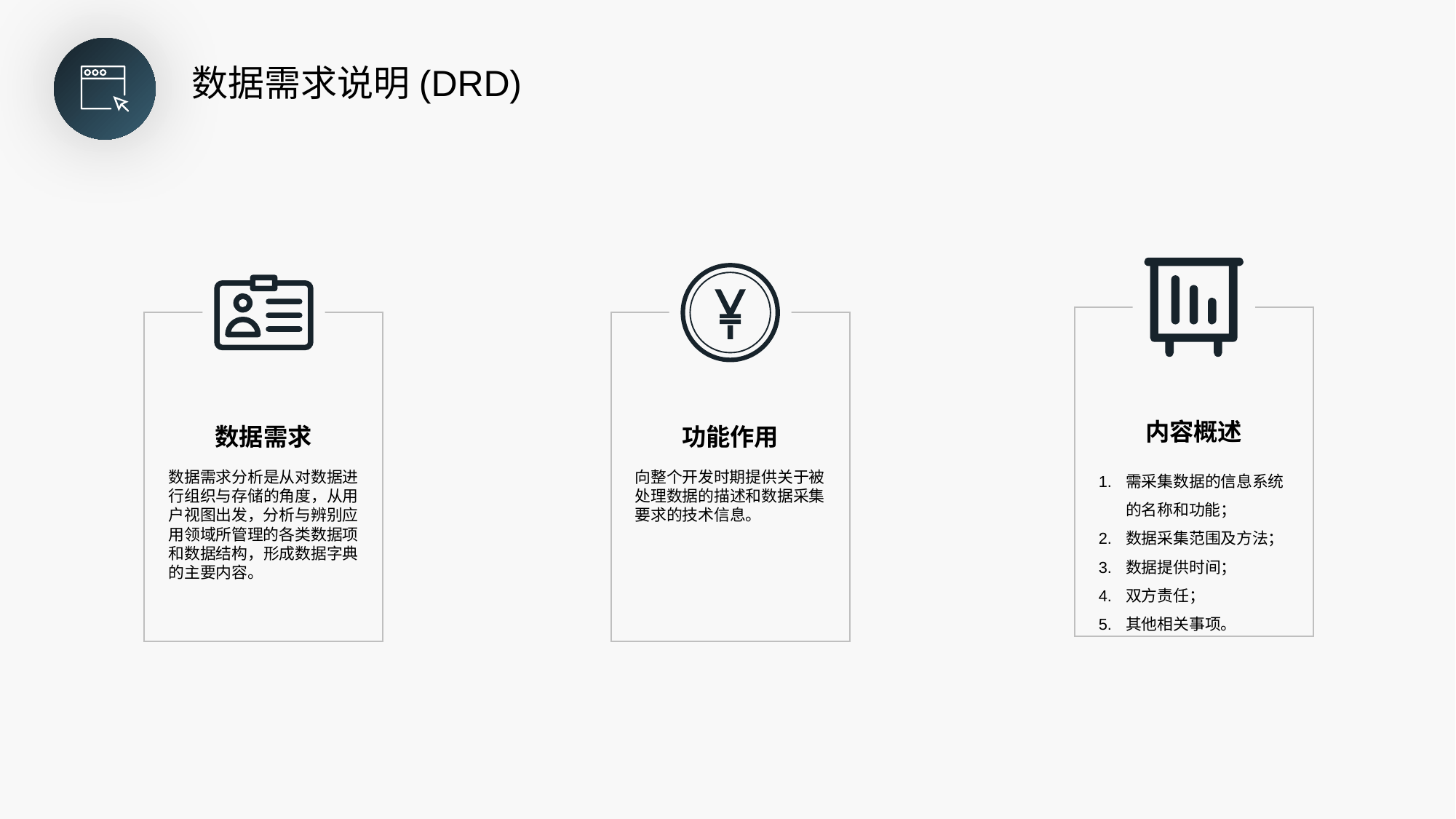

数据需求说明(DRD)

内容概述
需采集数据的信息系统的名称和功能；
数据采集范围及方法；
数据提供时间；
双方责任；
其他相关事项。

数据需求
数据需求分析是从对数据进行组织与存储的角度，从用户视图出发，分析与辨别应用领域所管理的各类数据项和数据结构，形成数据字典的主要内容。

功能作用
向整个开发时期提供关于被处理数据的描述和数据采集要求的技术信息。